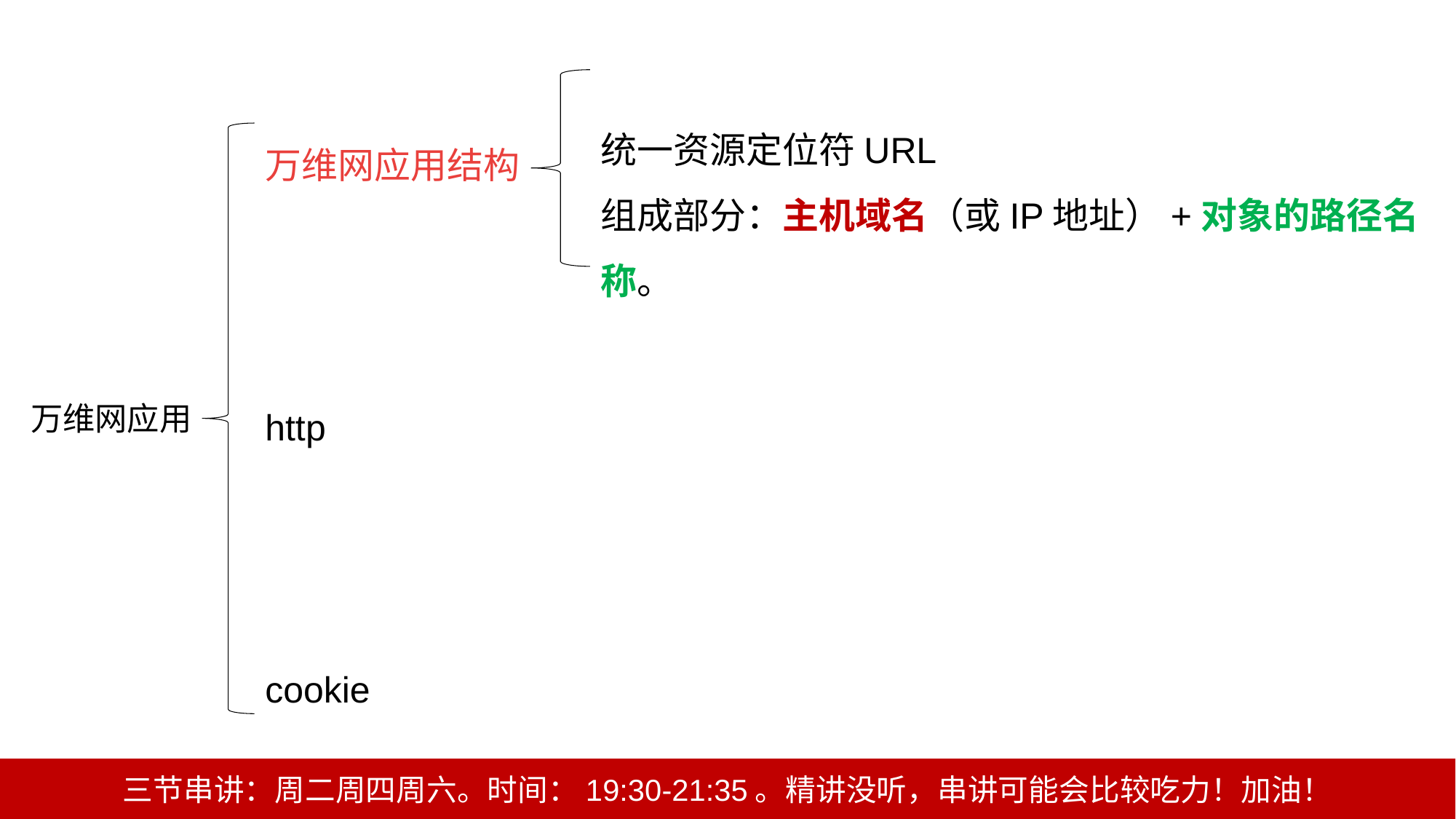

统一资源定位符URL
组成部分：主机域名（或IP地址）+对象的路径名称。
万维网应用结构

http

cookie

万维网应用